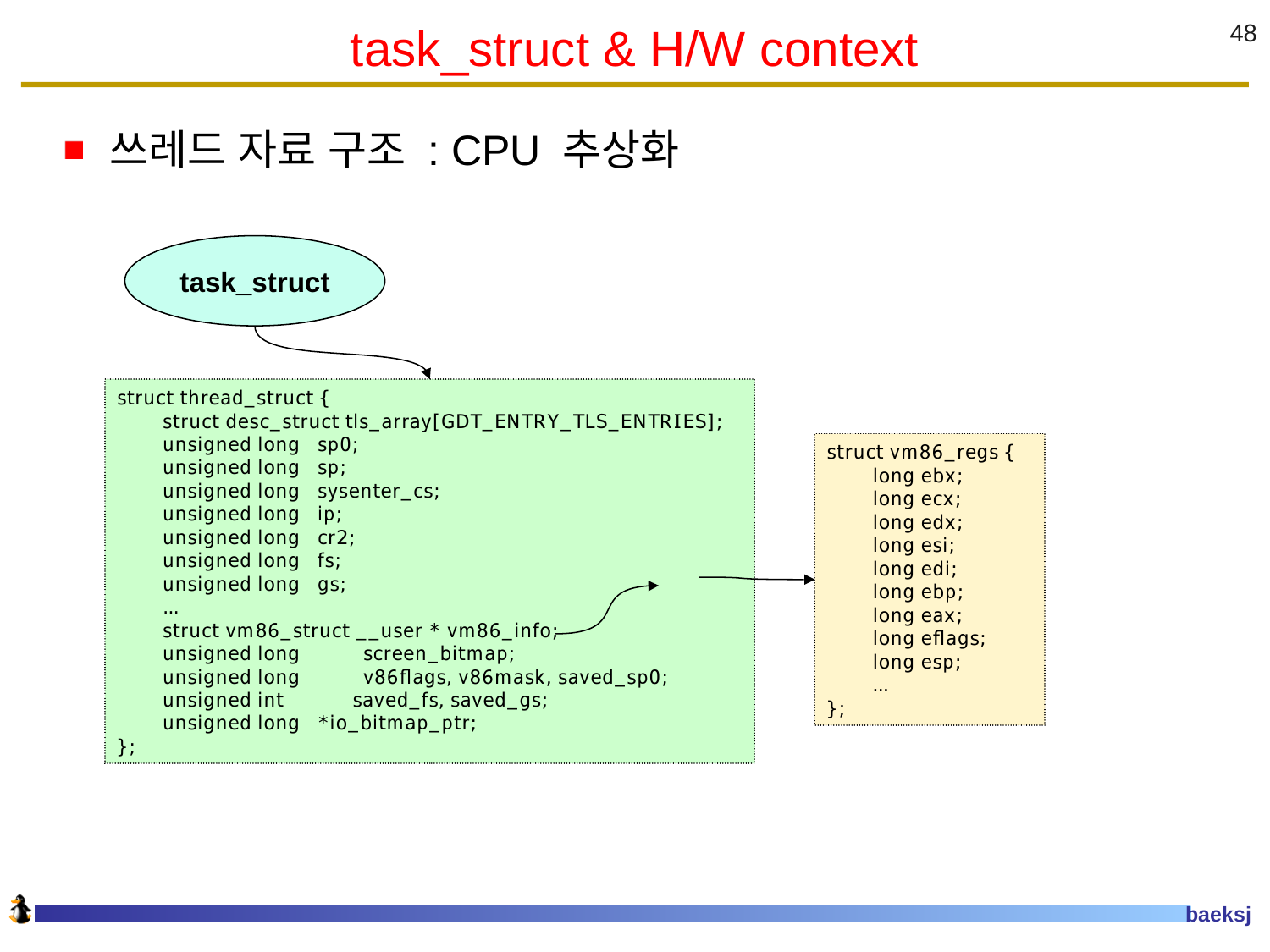

# task_struct & H/W context
48
쓰레드 자료 구조 : CPU 추상화
task_struct
struct thread_struct {
        struct desc_struct tls_array[GDT_ENTRY_TLS_ENTRIES];
        unsigned long   sp0;
        unsigned long   sp;
        unsigned long   sysenter_cs;
        unsigned long   ip;
        unsigned long   cr2;
        unsigned long   fs;
        unsigned long   gs;
        …
        struct vm86_struct __user * vm86_info;
        unsigned long           screen_bitmap;
        unsigned long           v86flags, v86mask, saved_sp0;
        unsigned int            saved_fs, saved_gs;
        unsigned long   *io_bitmap_ptr;
};
struct vm86_regs {
        long ebx;
        long ecx;
        long edx;
        long esi;
        long edi;
        long ebp;
        long eax;
        long eflags;
        long esp;
        …
};